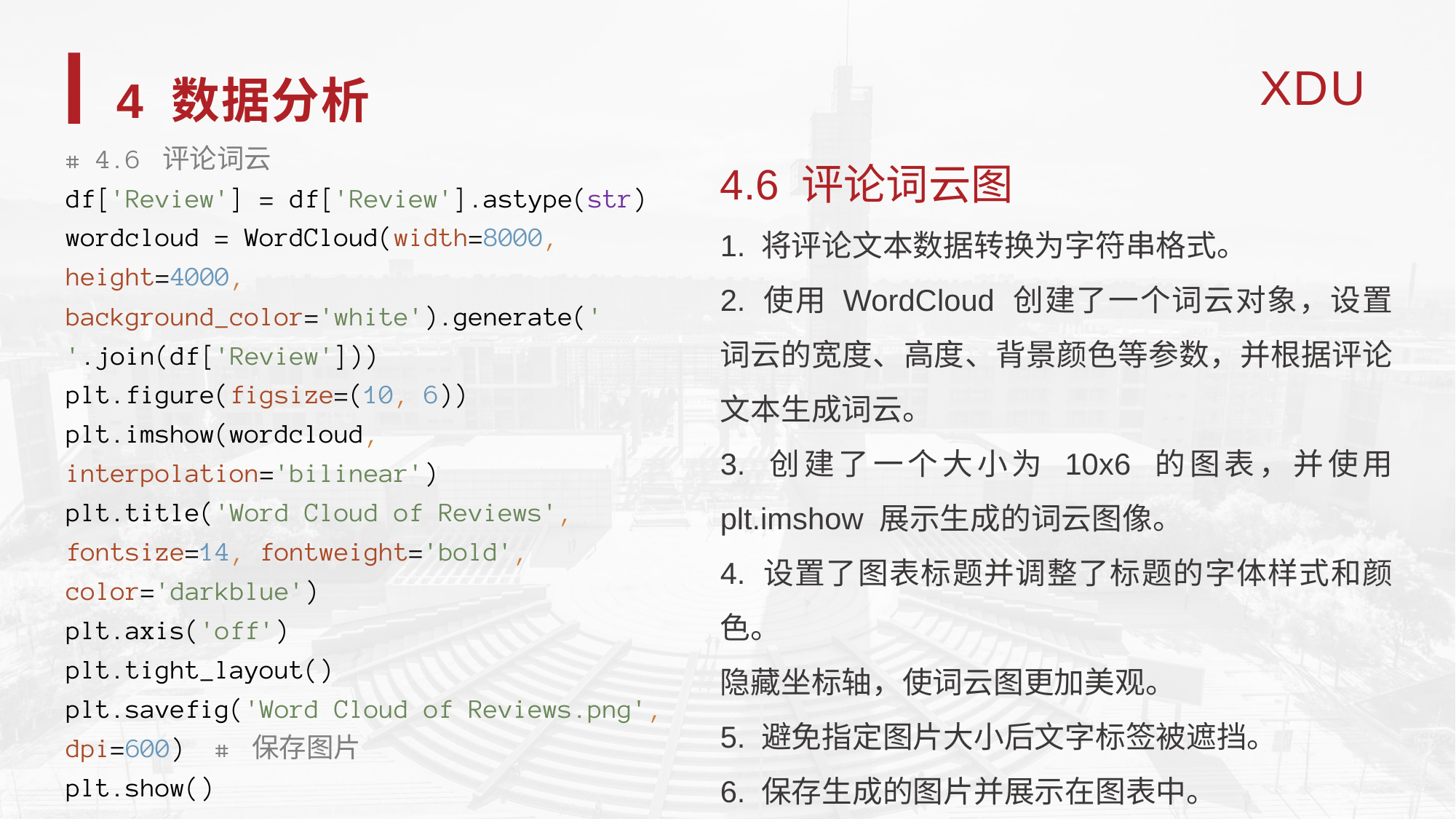

4 数据分析
4.6 评论词云图
1. 将评论文本数据转换为字符串格式。
2. 使用 WordCloud 创建了一个词云对象，设置词云的宽度、高度、背景颜色等参数，并根据评论文本生成词云。
3. 创建了一个大小为 10x6 的图表，并使用 plt.imshow 展示生成的词云图像。
4. 设置了图表标题并调整了标题的字体样式和颜色。
隐藏坐标轴，使词云图更加美观。
5. 避免指定图片大小后文字标签被遮挡。
6. 保存生成的图片并展示在图表中。
# 4.6 评论词云 df['Review'] = df['Review'].astype(str) wordcloud = WordCloud(width=8000, height=4000, background_color='white').generate(' '.join(df['Review'])) plt.figure(figsize=(10, 6)) plt.imshow(wordcloud, interpolation='bilinear') plt.title('Word Cloud of Reviews', fontsize=14, fontweight='bold', color='darkblue') plt.axis('off') plt.tight_layout() plt.savefig('Word Cloud of Reviews.png', dpi=600)  # 保存图片 plt.show()